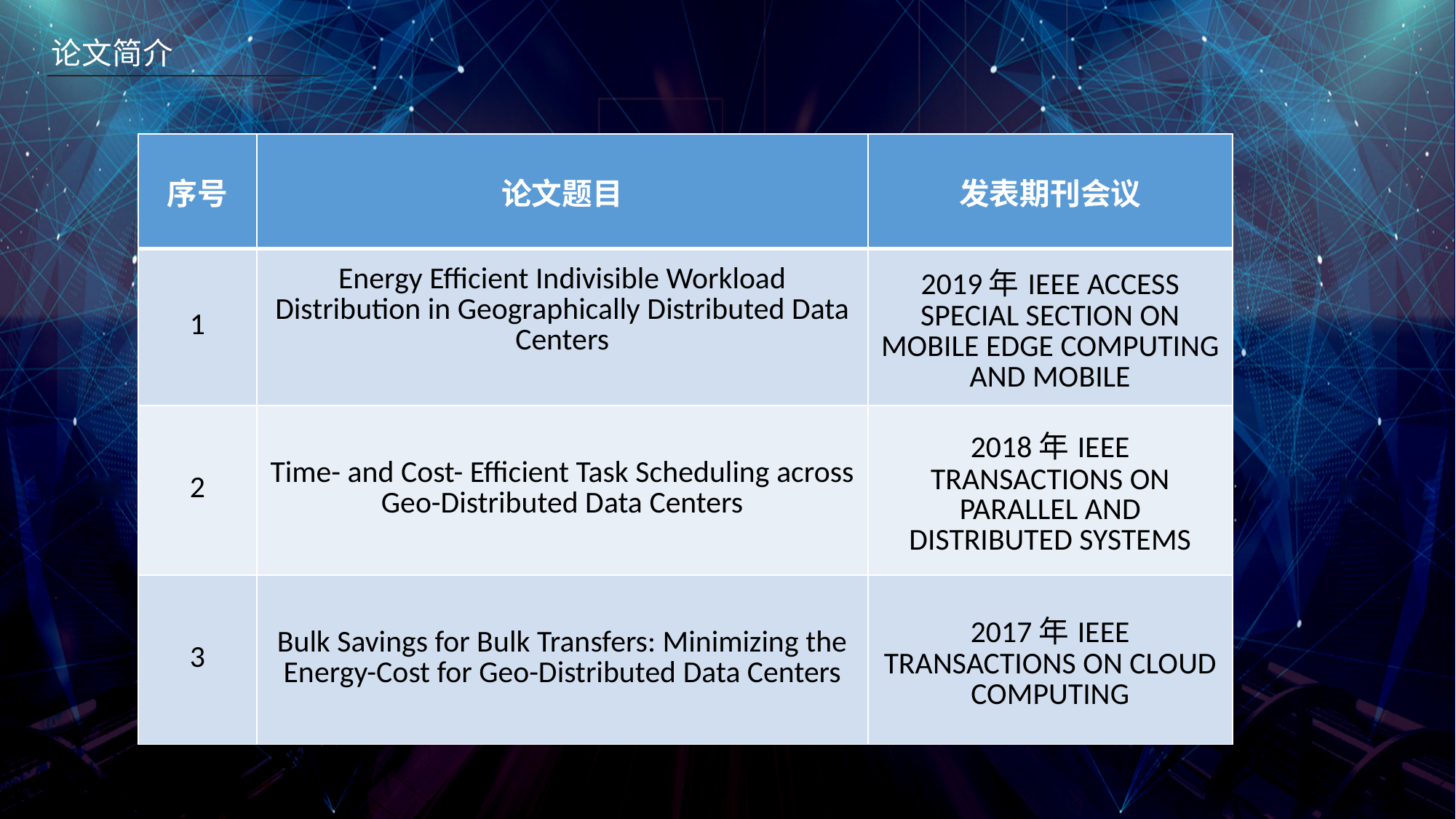

论文简介
| 序号 | 论文题目 | 发表期刊会议 |
| --- | --- | --- |
| 1 | Energy Efficient Indivisible Workload Distribution in Geographically Distributed Data Centers | 2019年IEEE ACCESS SPECIAL SECTION ON MOBILE EDGE COMPUTING AND MOBILE |
| 2 | Time- and Cost- Efficient Task Scheduling across Geo-Distributed Data Centers | 2018年IEEE TRANSACTIONS ON PARALLEL AND DISTRIBUTED SYSTEMS |
| 3 | Bulk Savings for Bulk Transfers: Minimizing the Energy-Cost for Geo-Distributed Data Centers | 2017年IEEE TRANSACTIONS ON CLOUD COMPUTING |